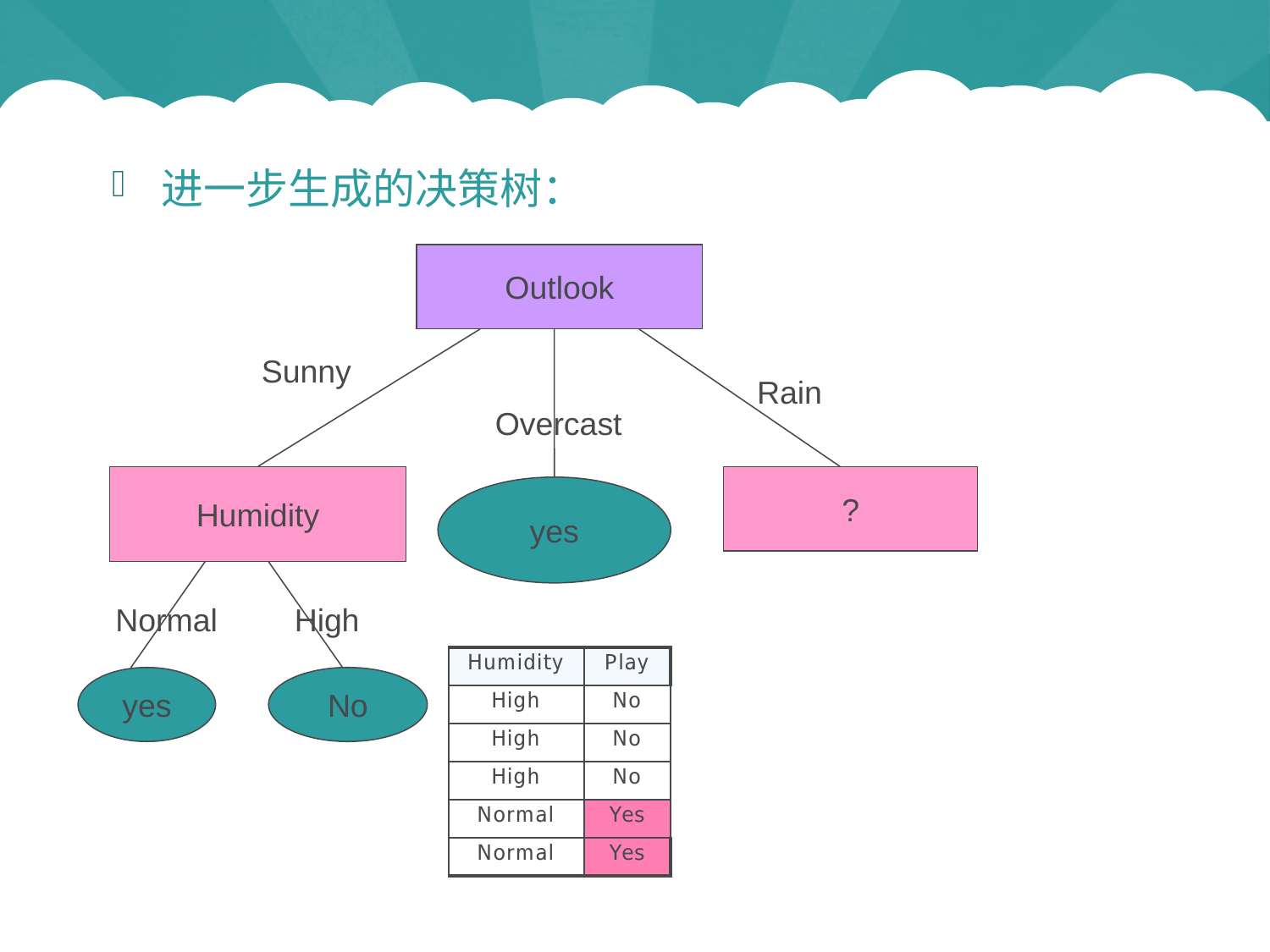

进一步生成的决策树：
Outlook

Sunny
Rain
Overcast
Humidity
?
yes

Normal
High
| Humidity | Play |
| --- | --- |
| High | No |
| High | No |
| High | No |
| Normal | Yes |
| Normal | Yes |
yes
No